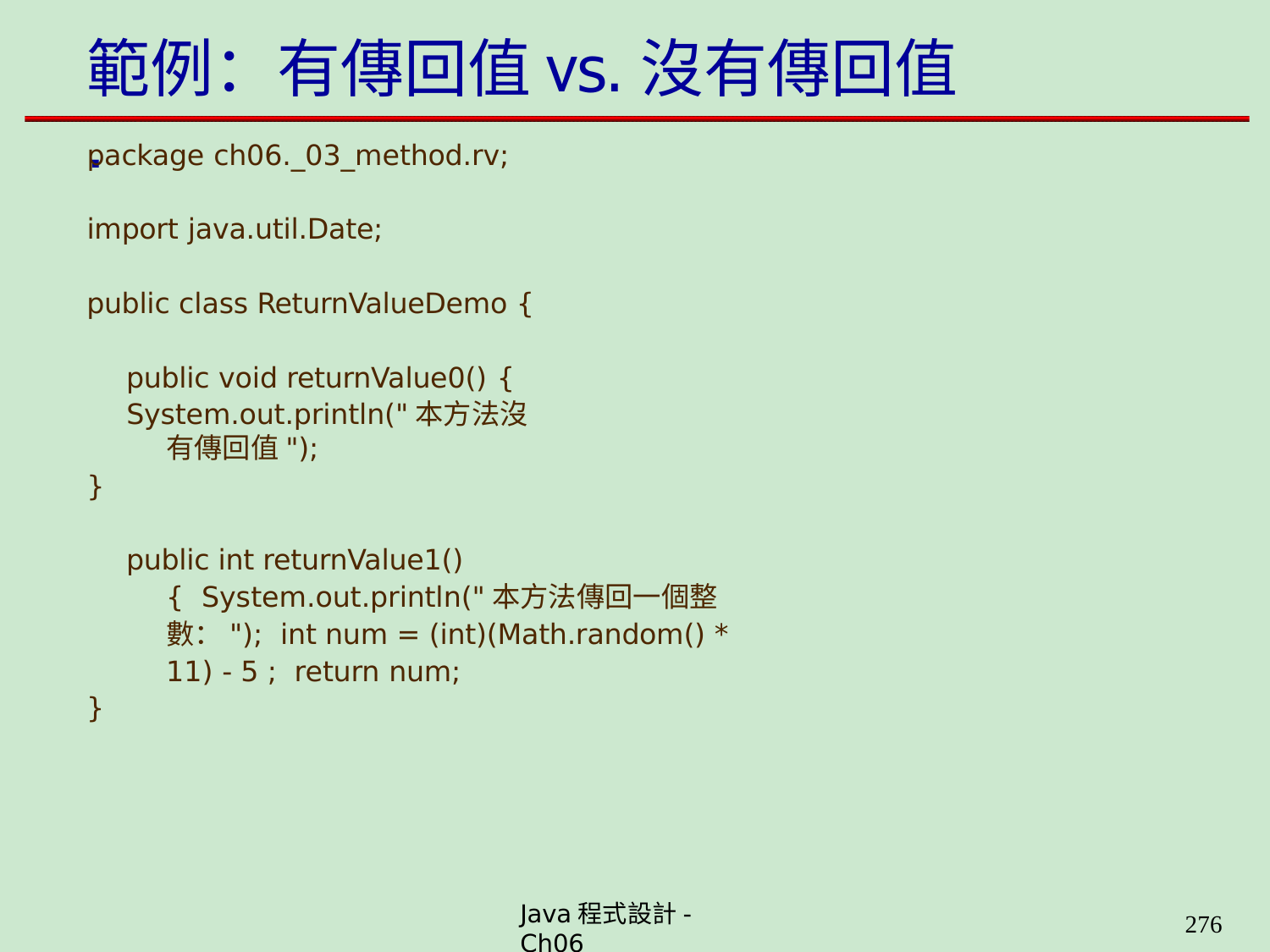

# 範例：有傳回值vs.沒有傳回值 .
package ch06._03_method.rv;

import java.util.Date;
public class ReturnValueDemo {  public void returnValue0() {
System.out.println("本方法沒有傳回值");
}

public int returnValue1() {  System.out.println("本方法傳回一個整數：");  int num = (int)(Math.random() * 11) - 5 ;  return num;
}
Java程式設計-Ch06
276